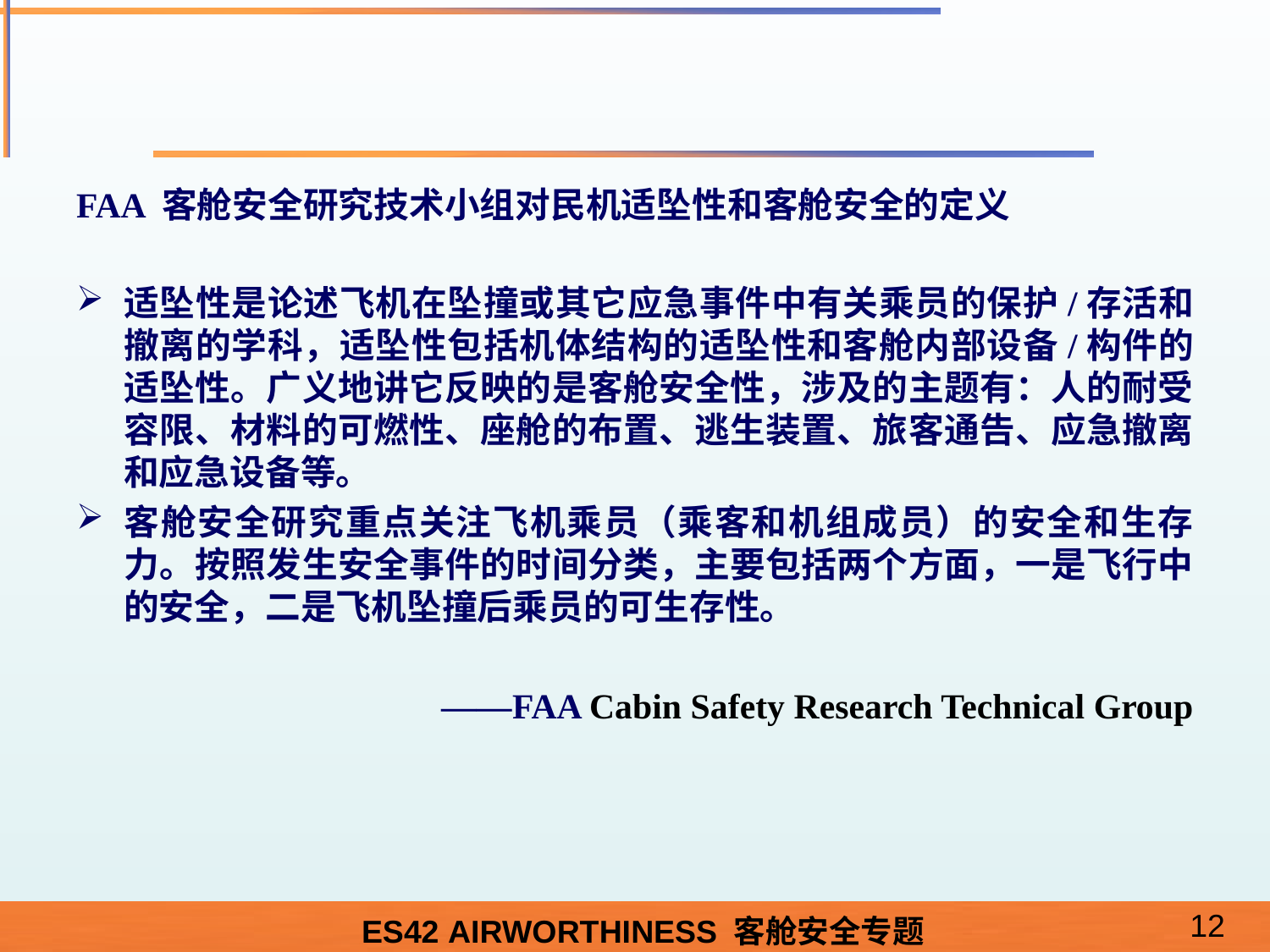

#
FAA 客舱安全研究技术小组对民机适坠性和客舱安全的定义

适坠性是论述飞机在坠撞或其它应急事件中有关乘员的保护/存活和撤离的学科，适坠性包括机体结构的适坠性和客舱内部设备/构件的适坠性。广义地讲它反映的是客舱安全性，涉及的主题有：人的耐受容限、材料的可燃性、座舱的布置、逃生装置、旅客通告、应急撤离和应急设备等。
客舱安全研究重点关注飞机乘员（乘客和机组成员）的安全和生存力。按照发生安全事件的时间分类，主要包括两个方面，一是飞行中的安全，二是飞机坠撞后乘员的可生存性。

                         ——FAA Cabin Safety Research Technical Group